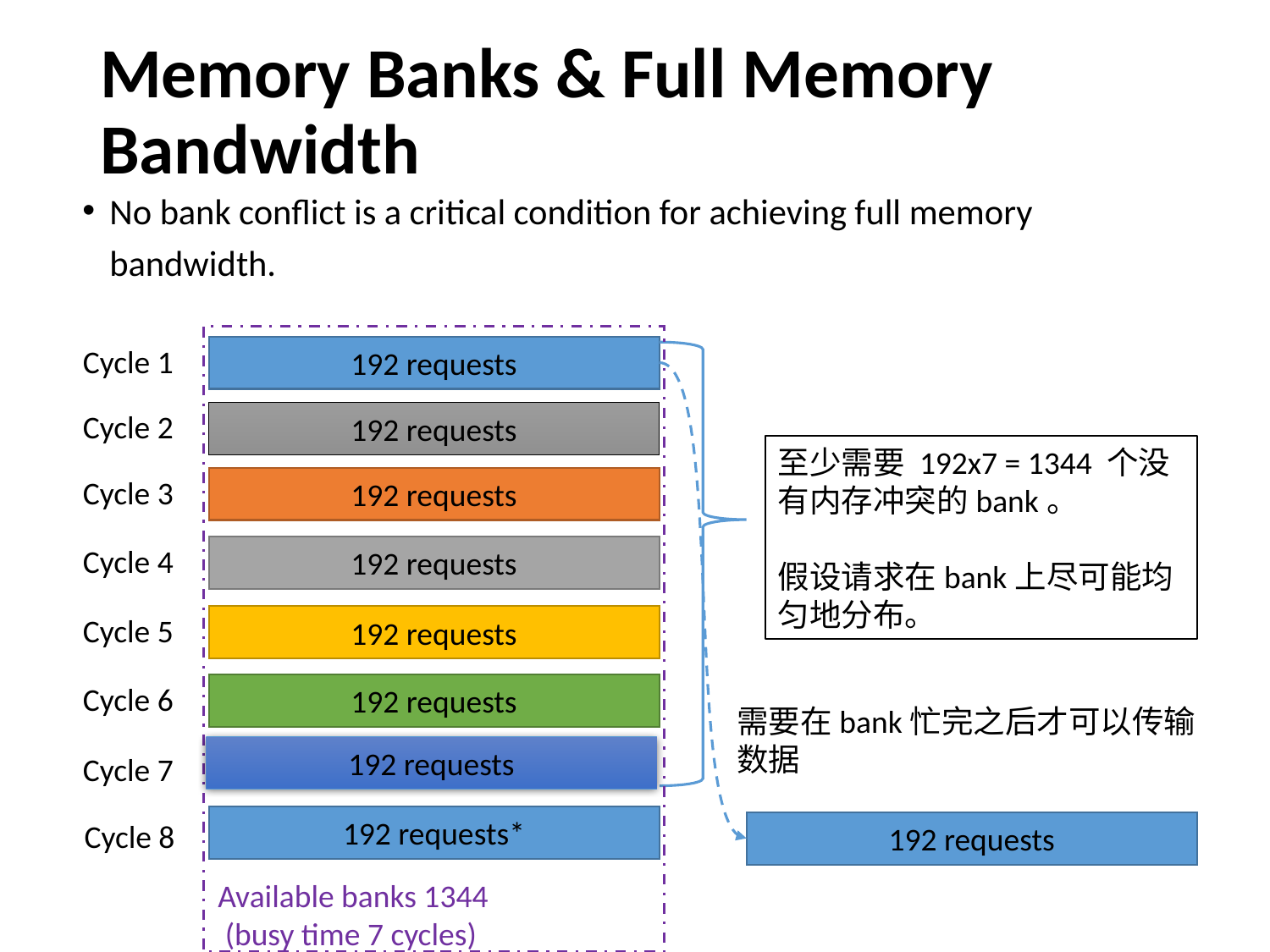

# Memory Banks & Full Memory Bandwidth

No bank conflict is a critical condition for achieving full memory bandwidth.

Cycle 1
192 requests

Cycle 2
192 requests
至少需要 192x7 = 1344 个没有内存冲突的bank。

假设请求在bank上尽可能均匀地分布。
Cycle 3
192 requests
Cycle 4
192 requests
Cycle 5
192 requests
Cycle 6
192 requests
需要在bank忙完之后才可以传输数据
192 requests
Cycle 7
192 requests*
Cycle 8
192 requests
Available banks 1344
 (busy time 7 cycles)